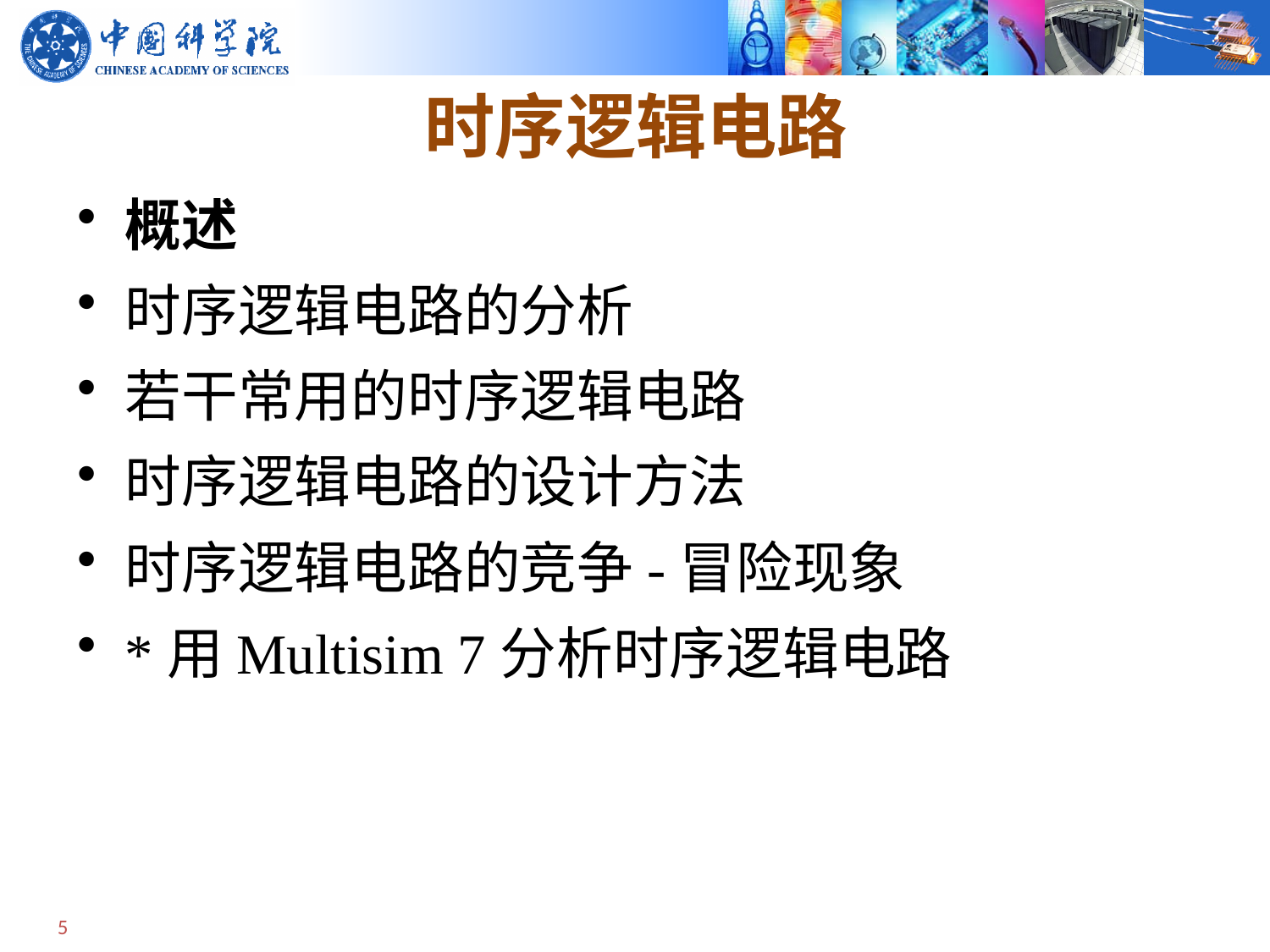

# 时序逻辑电路
概述
时序逻辑电路的分析
若干常用的时序逻辑电路
时序逻辑电路的设计方法
时序逻辑电路的竞争-冒险现象
*用Multisim 7分析时序逻辑电路